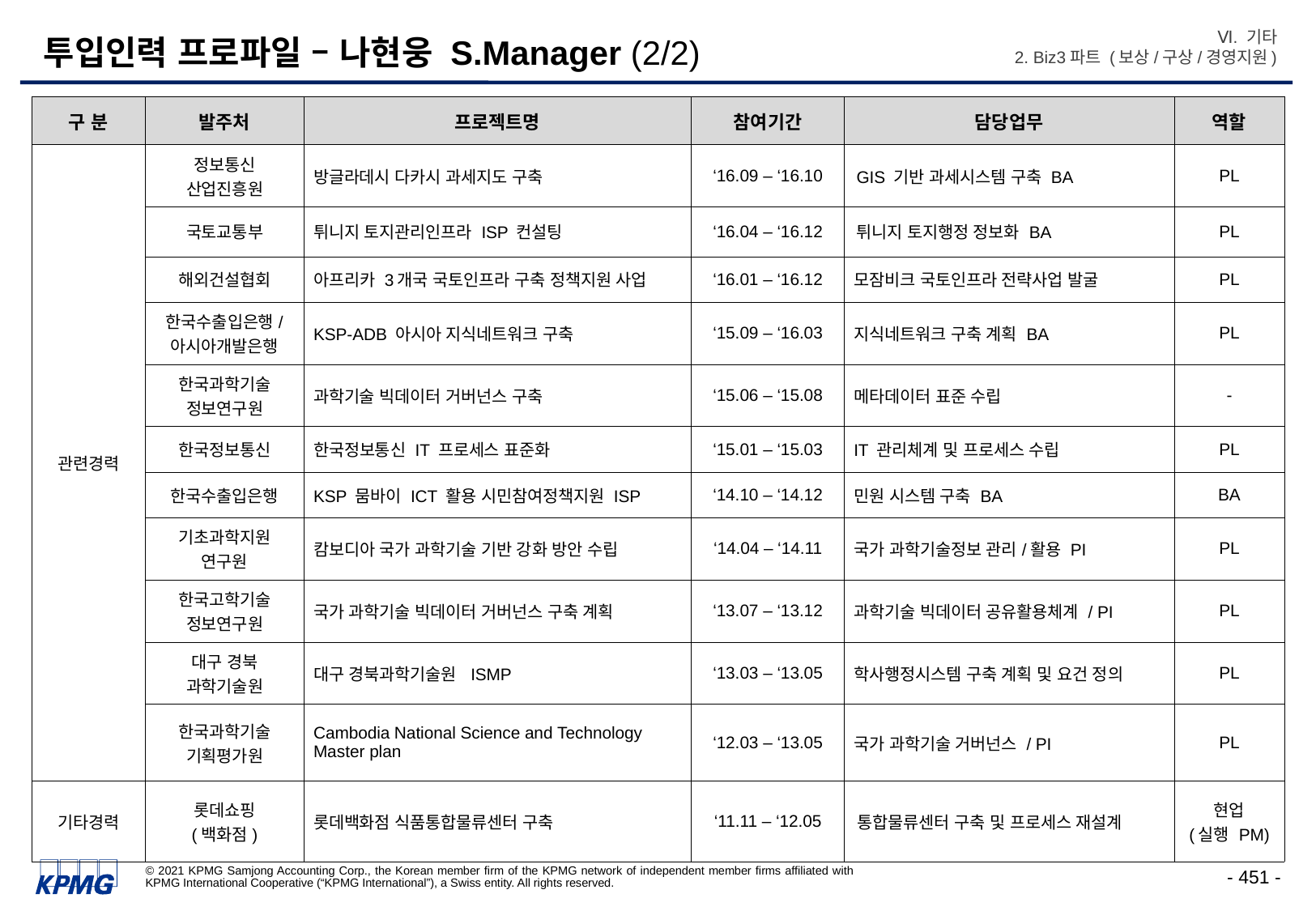

Ⅵ. 기타
2. Biz3파트 (보상/구상/경영지원)
# 투입인력 프로파일 – 나현웅 S.Manager (2/2)
| 구 분 | 발주처 | 프로젝트명 | 참여기간 | 담당업무 | 역할 |
| --- | --- | --- | --- | --- | --- |
| 관련경력 | 정보통신 산업진흥원 | 방글라데시 다카시 과세지도 구축 | ‘16.09 – ‘16.10 | GIS 기반 과세시스템 구축 BA | PL |
|  | 국토교통부 | 튀니지 토지관리인프라 ISP 컨설팅 | ‘16.04 – ‘16.12 | 튀니지 토지행정 정보화 BA | PL |
|  | 해외건설협회 | 아프리카 3개국 국토인프라 구축 정책지원 사업 | ‘16.01 – ‘16.12 | 모잠비크 국토인프라 전략사업 발굴 | PL |
|  | 한국수출입은행/ 아시아개발은행 | KSP-ADB 아시아 지식네트워크 구축 | ‘15.09 – ‘16.03 | 지식네트워크 구축 계획 BA | PL |
|  | 한국과학기술 정보연구원 | 과학기술 빅데이터 거버넌스 구축 | ‘15.06 – ‘15.08 | 메타데이터 표준 수립 | - |
|  | 한국정보통신 | 한국정보통신 IT 프로세스 표준화 | ‘15.01 – ‘15.03 | IT 관리체계 및 프로세스 수립 | PL |
|  | 한국수출입은행 | KSP 뭄바이 ICT 활용 시민참여정책지원 ISP | ‘14.10 – ‘14.12 | 민원 시스템 구축 BA | BA |
|  | 기초과학지원 연구원 | 캄보디아 국가 과학기술 기반 강화 방안 수립 | ‘14.04 – ‘14.11 | 국가 과학기술정보 관리/활용 PI | PL |
|  | 한국고학기술 정보연구원 | 국가 과학기술 빅데이터 거버넌스 구축 계획 | ‘13.07 – ‘13.12 | 과학기술 빅데이터 공유활용체계 / PI | PL |
|  | 대구 경북 과학기술원 | 대구 경북과학기술원 ISMP | ‘13.03 – ‘13.05 | 학사행정시스템 구축 계획 및 요건 정의 | PL |
|  | 한국과학기술 기획평가원 | Cambodia National Science and Technology Master plan | ‘12.03 – ‘13.05 | 국가 과학기술 거버넌스 / PI | PL |
| 기타경력 | 롯데쇼핑 (백화점) | 롯데백화점 식품통합물류센터 구축 | ‘11.11 – ‘12.05 | 통합물류센터 구축 및 프로세스 재설계 | 현업 (실행 PM) |